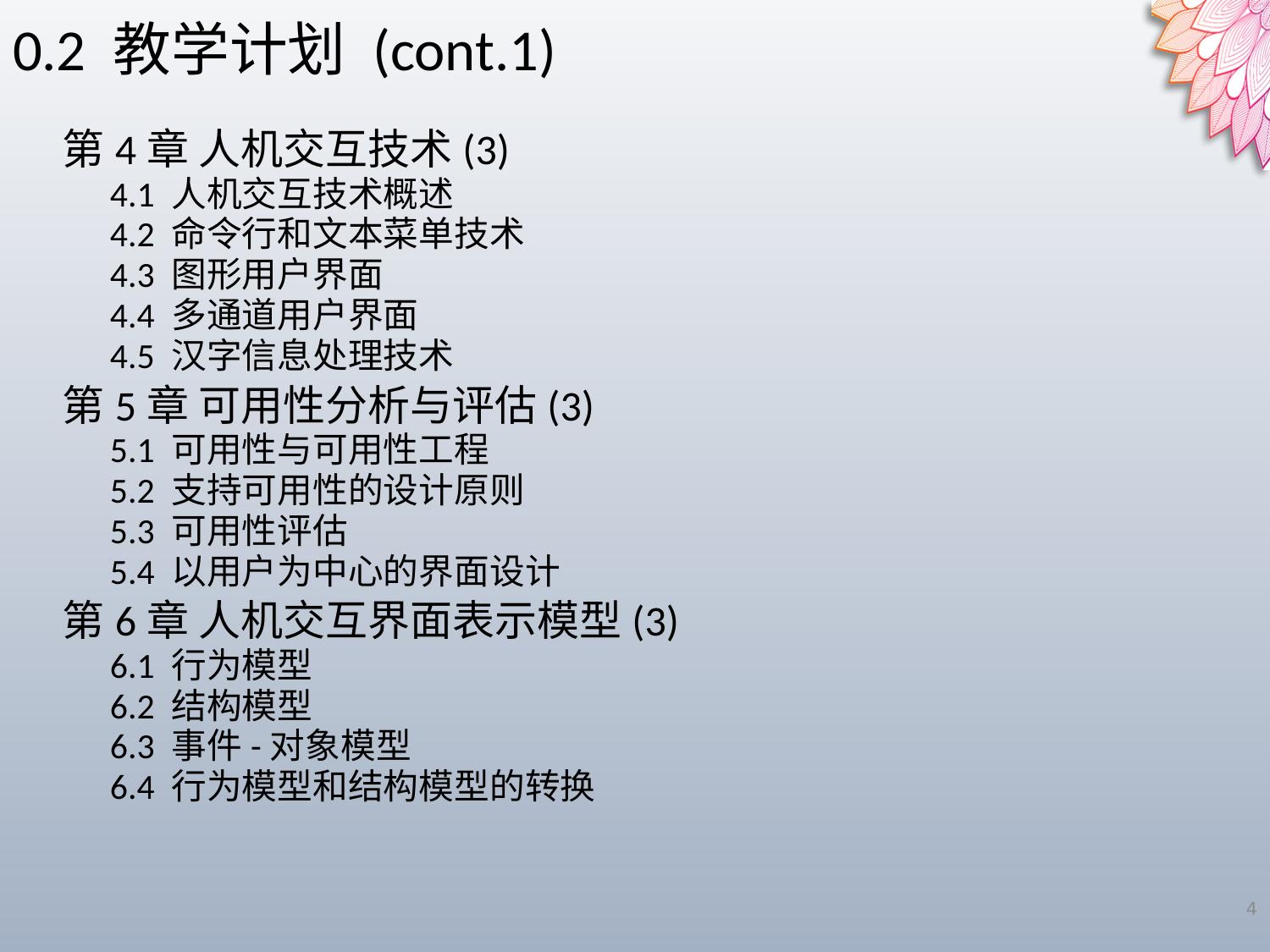

0.2 教学计划 (cont.1)
第4章 人机交互技术(3)
4.1 人机交互技术概述
4.2 命令行和文本菜单技术
4.3 图形用户界面
4.4 多通道用户界面
4.5 汉字信息处理技术
第5章 可用性分析与评估(3)
5.1 可用性与可用性工程
5.2 支持可用性的设计原则
5.3 可用性评估
5.4 以用户为中心的界面设计
第6章 人机交互界面表示模型(3)
6.1 行为模型
6.2 结构模型
6.3 事件-对象模型
6.4 行为模型和结构模型的转换
4